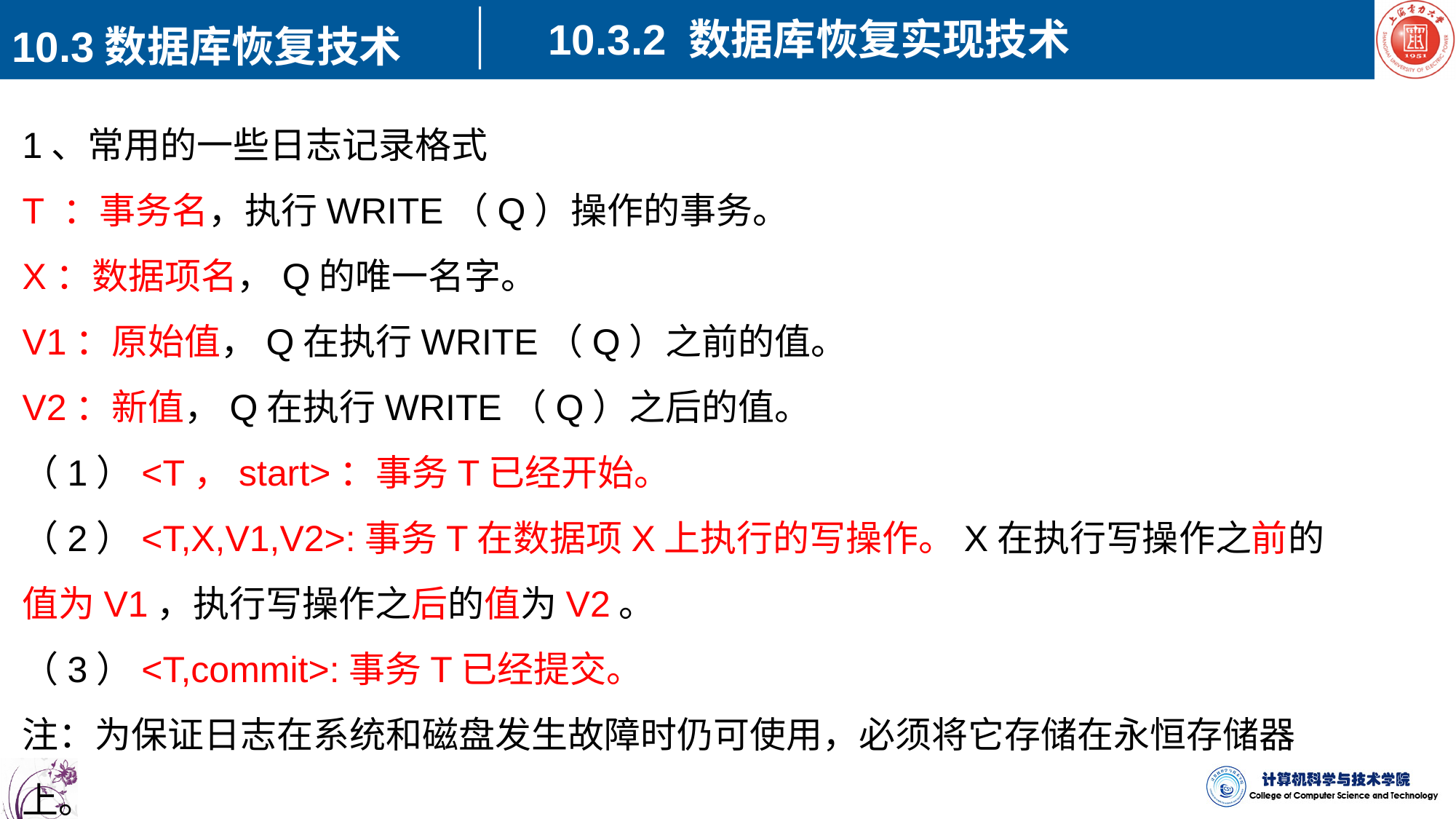

10.3.2 数据库恢复实现技术
10.3数据库恢复技术
1、常用的一些日志记录格式
T ：事务名，执行WRITE（Q）操作的事务。
X：数据项名，Q的唯一名字。
V1：原始值，Q在执行WRITE（Q）之前的值。
V2：新值，Q在执行WRITE（Q）之后的值。
（1）<T，start>：事务T已经开始。
（2）<T,X,V1,V2>:事务T在数据项X上执行的写操作。X在执行写操作之前的值为V1，执行写操作之后的值为V2。
（3）<T,commit>:事务T已经提交。
注：为保证日志在系统和磁盘发生故障时仍可使用，必须将它存储在永恒存储器上。